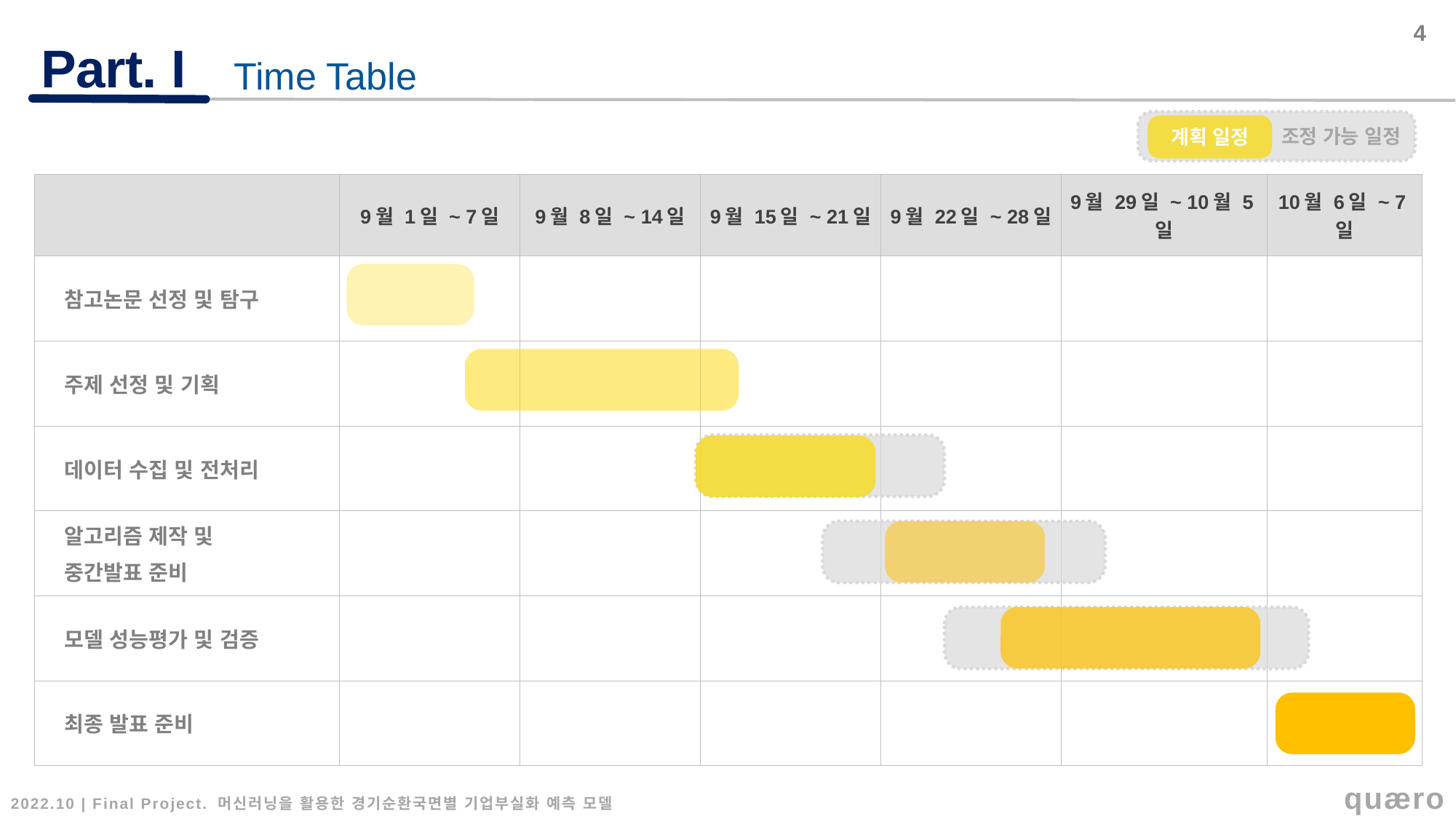

4
Time Table
조정 가능 일정
계획 일정
|  | 9월 1일 ~ 7일 | 9월 8일 ~ 14일 | 9월 15일 ~ 21일 | 9월 22일 ~ 28일 | 9월 29일 ~ 10월 5일 | 10월 6일 ~ 7일 |
| --- | --- | --- | --- | --- | --- | --- |
| 참고논문 선정 및 탐구 |  |  |  |  |  |  |
| 주제 선정 및 기획 |  |  |  |  |  |  |
| 데이터 수집 및 전처리 |  |  |  |  |  |  |
| 알고리즘 제작 및 중간발표 준비 |  |  |  |  |  |  |
| 모델 성능평가 및 검증 |  |  |  |  |  |  |
| 최종 발표 준비 |  |  |  |  |  |  |